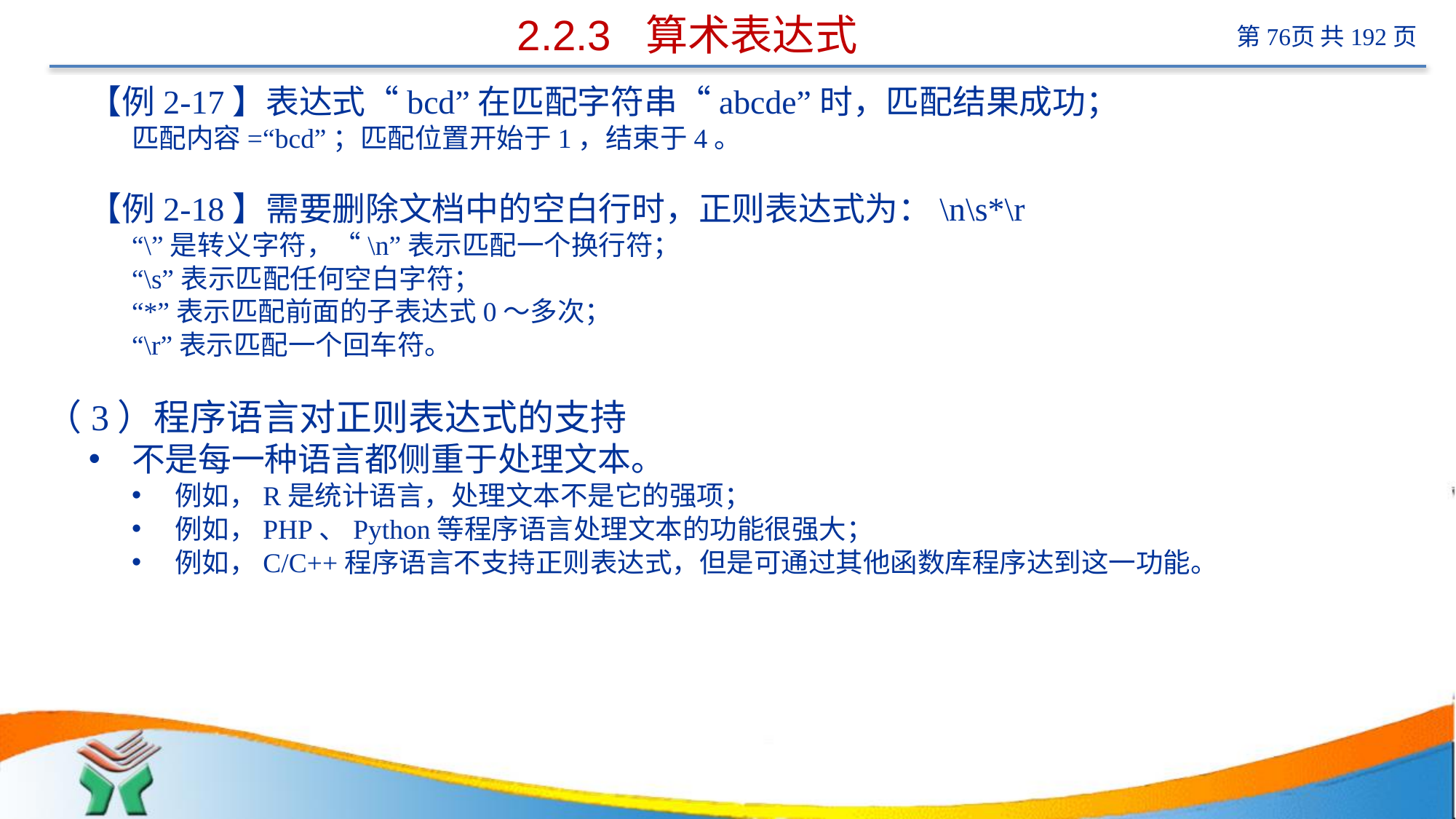

# 2.2.3  算术表达式
【例2-17】表达式“bcd”在匹配字符串“abcde”时，匹配结果成功；
匹配内容=“bcd”；匹配位置开始于1，结束于4。

【例2-18】需要删除文档中的空白行时，正则表达式为：\n\s*\r
“\”是转义字符，“\n”表示匹配一个换行符；
“\s”表示匹配任何空白字符；
“*”表示匹配前面的子表达式0～多次；
“\r”表示匹配一个回车符。

（3）程序语言对正则表达式的支持
不是每一种语言都侧重于处理文本。
例如，R是统计语言，处理文本不是它的强项；
例如，PHP、Python等程序语言处理文本的功能很强大；
例如，C/C++程序语言不支持正则表达式，但是可通过其他函数库程序达到这一功能。